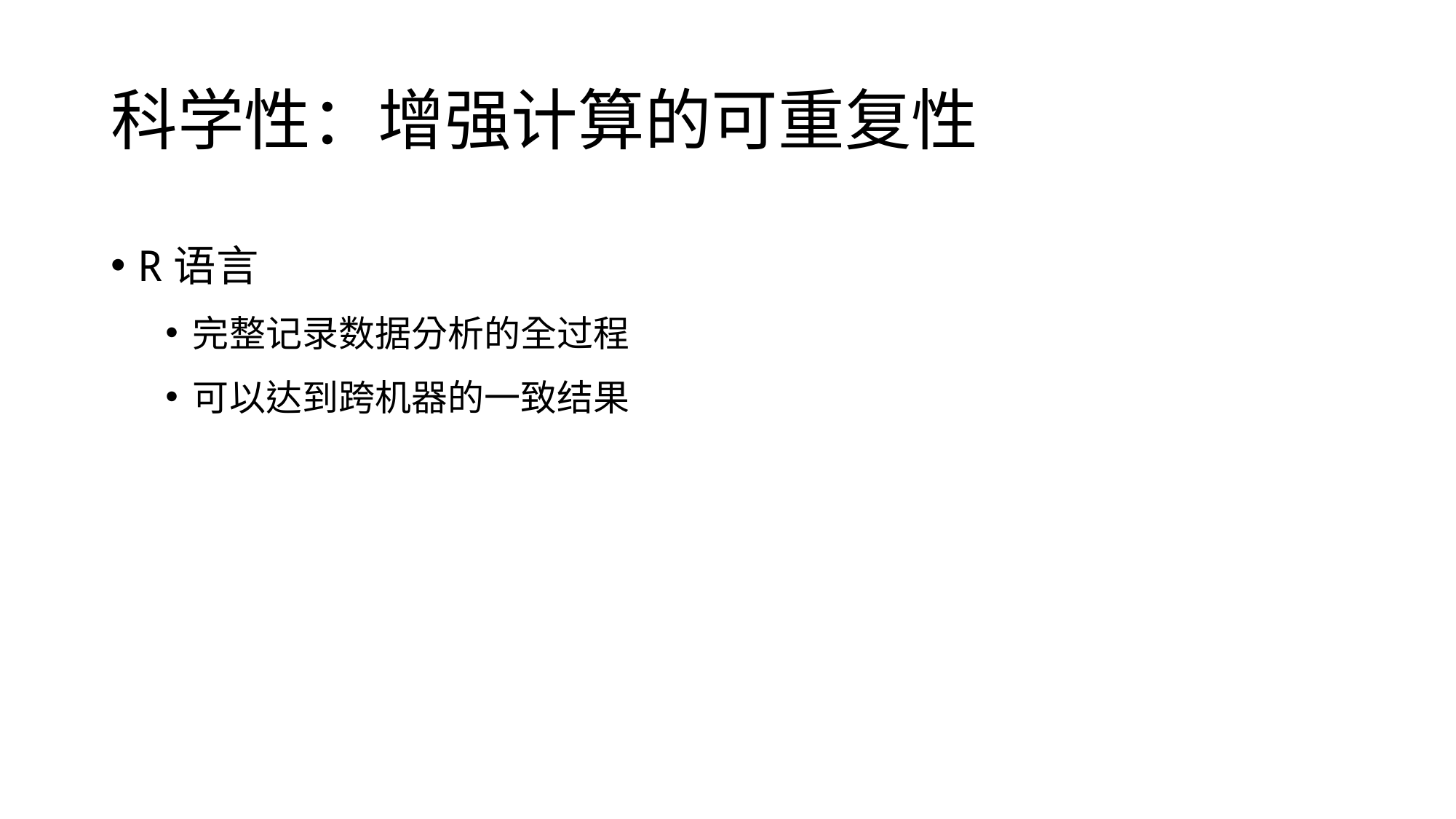

# 科学性：增强计算的可重复性
R语言
完整记录数据分析的全过程
可以达到跨机器的一致结果